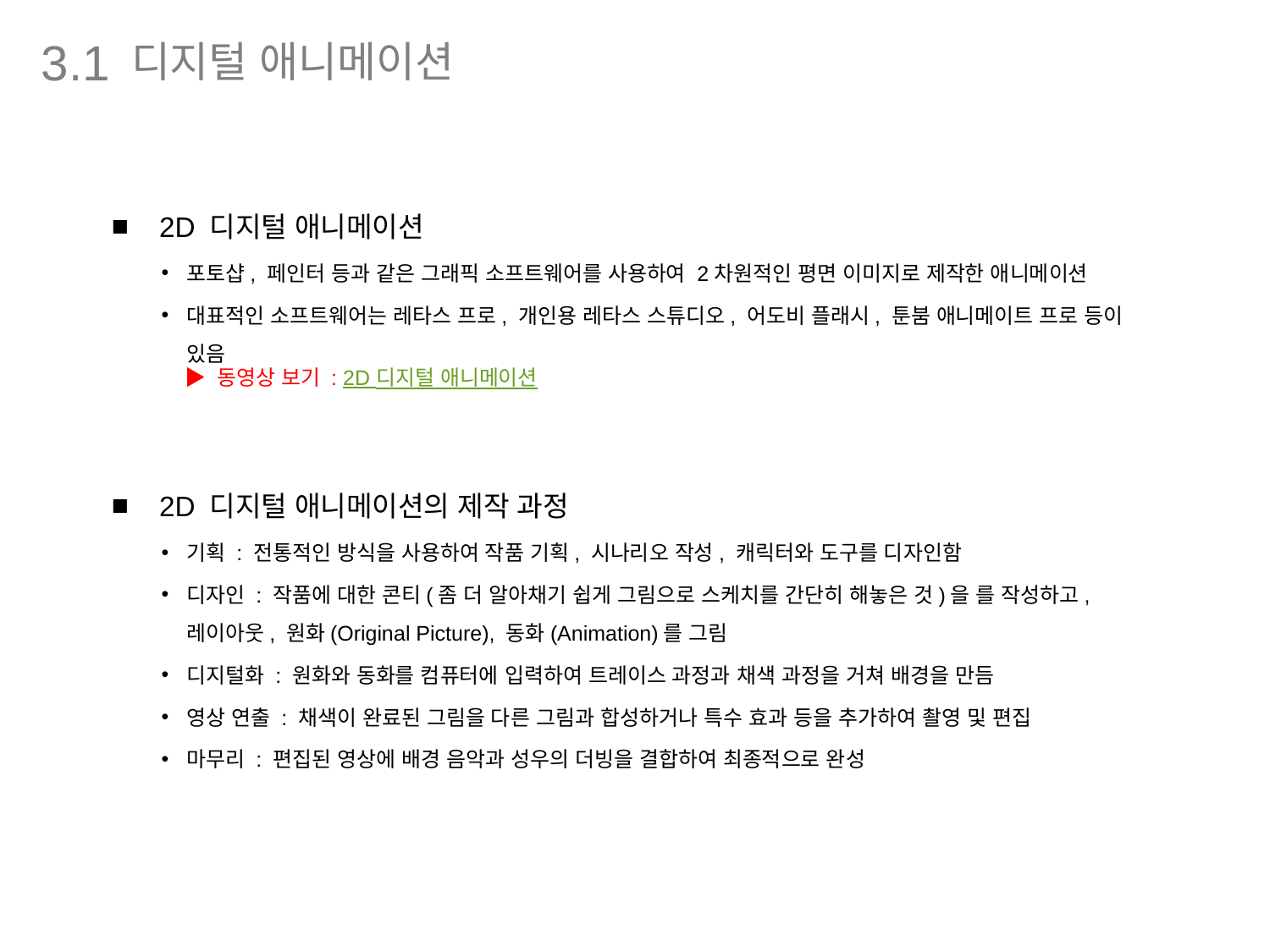

디지털 애니메이션
3.1
2D 디지털 애니메이션
포토샵, 페인터 등과 같은 그래픽 소프트웨어를 사용하여 2차원적인 평면 이미지로 제작한 애니메이션
대표적인 소프트웨어는 레타스 프로, 개인용 레타스 스튜디오, 어도비 플래시, 툰붐 애니메이트 프로 등이 있음

2D 디지털 애니메이션의 제작 과정
기획 : 전통적인 방식을 사용하여 작품 기획, 시나리오 작성, 캐릭터와 도구를 디자인함
디자인 : 작품에 대한 콘티(좀 더 알아채기 쉽게 그림으로 스케치를 간단히 해놓은 것)을 를 작성하고, 레이아웃, 원화(Original Picture), 동화(Animation)를 그림
디지털화 : 원화와 동화를 컴퓨터에 입력하여 트레이스 과정과 채색 과정을 거쳐 배경을 만듬
영상 연출 : 채색이 완료된 그림을 다른 그림과 합성하거나 특수 효과 등을 추가하여 촬영 및 편집
마무리 : 편집된 영상에 배경 음악과 성우의 더빙을 결합하여 최종적으로 완성

▶ 동영상 보기 : 2D 디지털 애니메이션